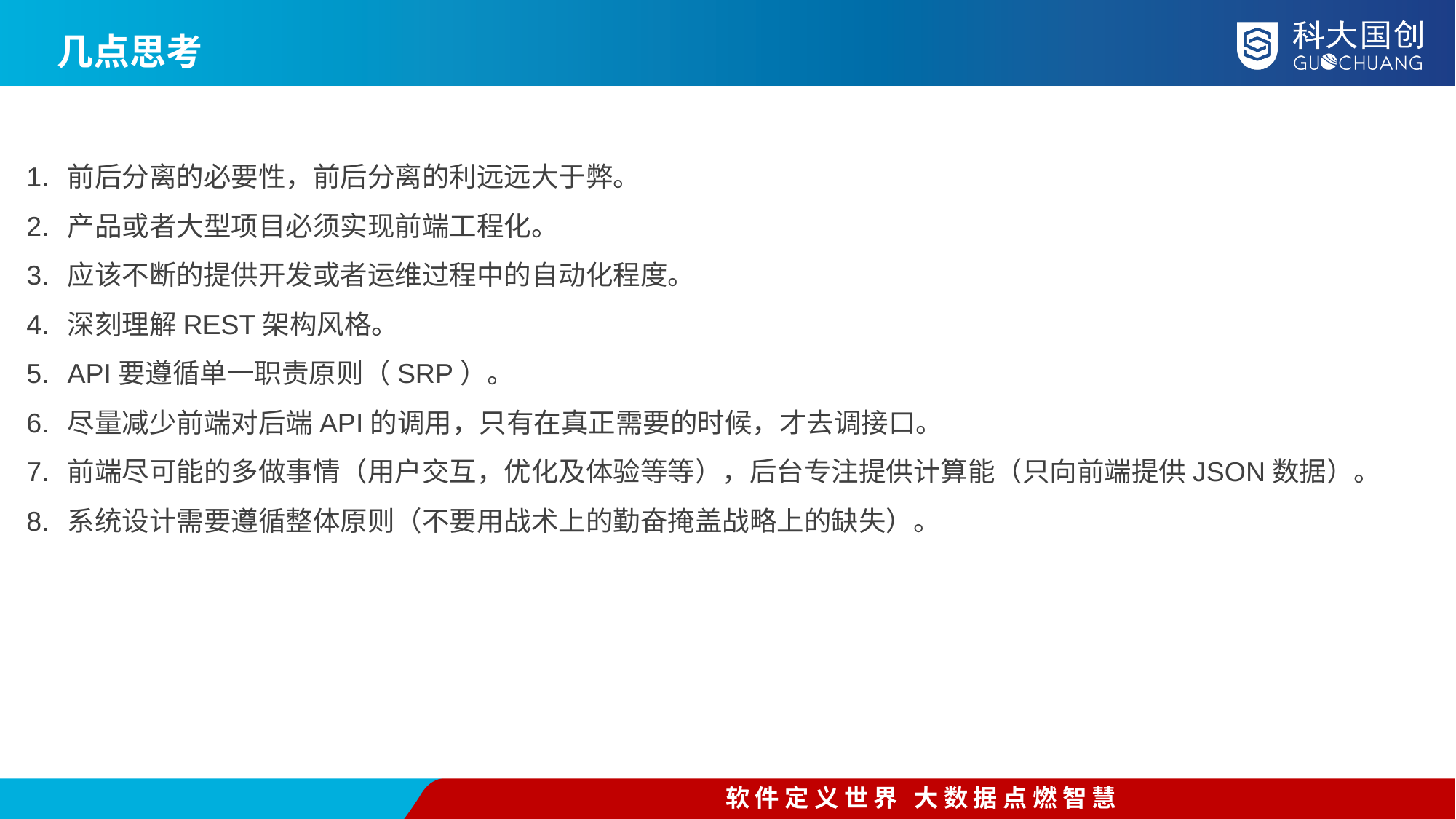

几点思考
前后分离的必要性，前后分离的利远远大于弊。
产品或者大型项目必须实现前端工程化。
应该不断的提供开发或者运维过程中的自动化程度。
深刻理解REST架构风格。
API要遵循单一职责原则（SRP）。
尽量减少前端对后端API的调用，只有在真正需要的时候，才去调接口。
前端尽可能的多做事情（用户交互，优化及体验等等），后台专注提供计算能（只向前端提供JSON数据）。
系统设计需要遵循整体原则（不要用战术上的勤奋掩盖战略上的缺失）。